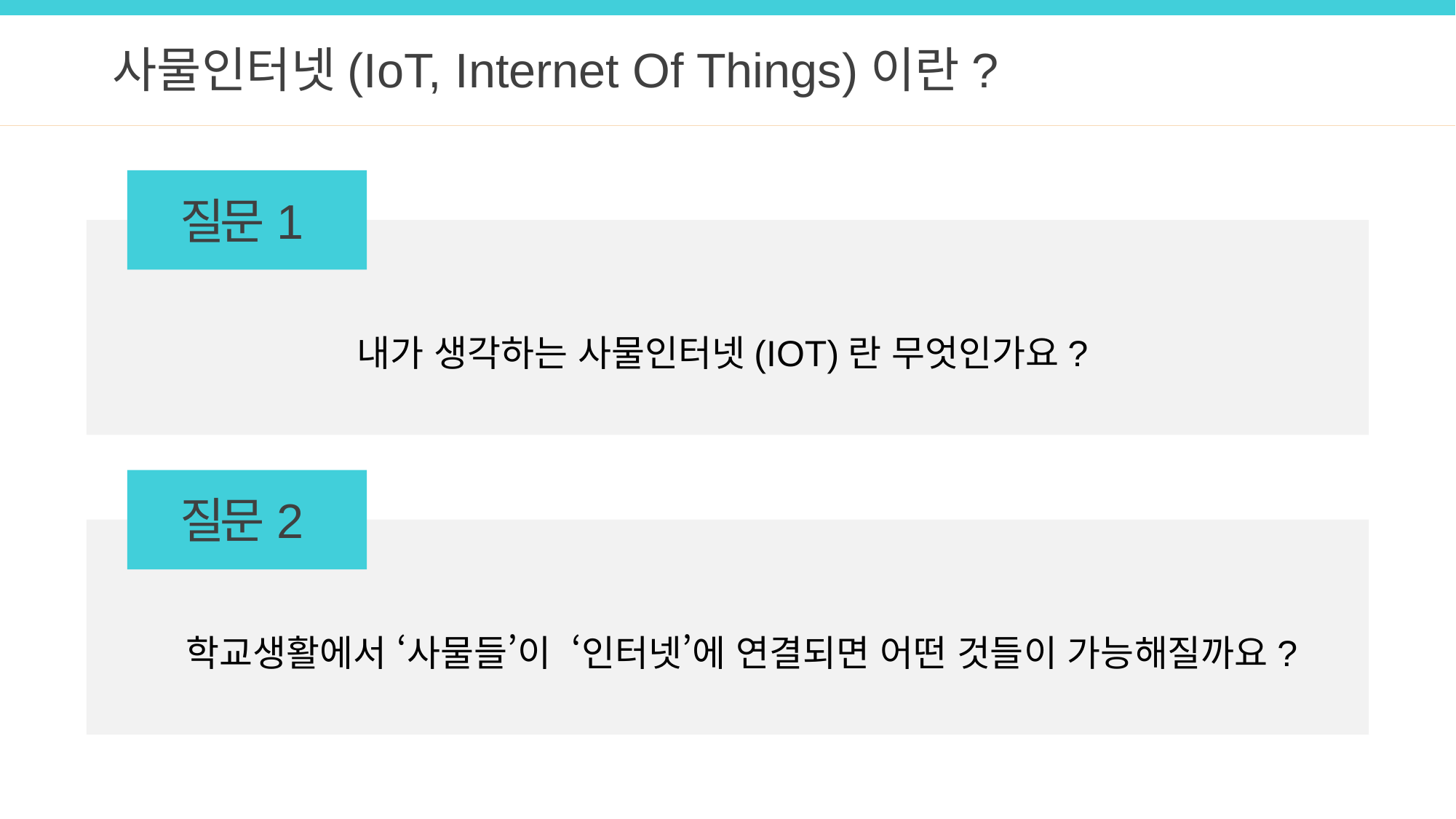

사물인터넷(IoT, Internet Of Things)이란?

질문1

내가 생각하는 사물인터넷(IOT)란 무엇인가요?

질문2

학교생활에서 ‘사물들’이  ‘인터넷’에 연결되면 어떤 것들이 가능해질까요?